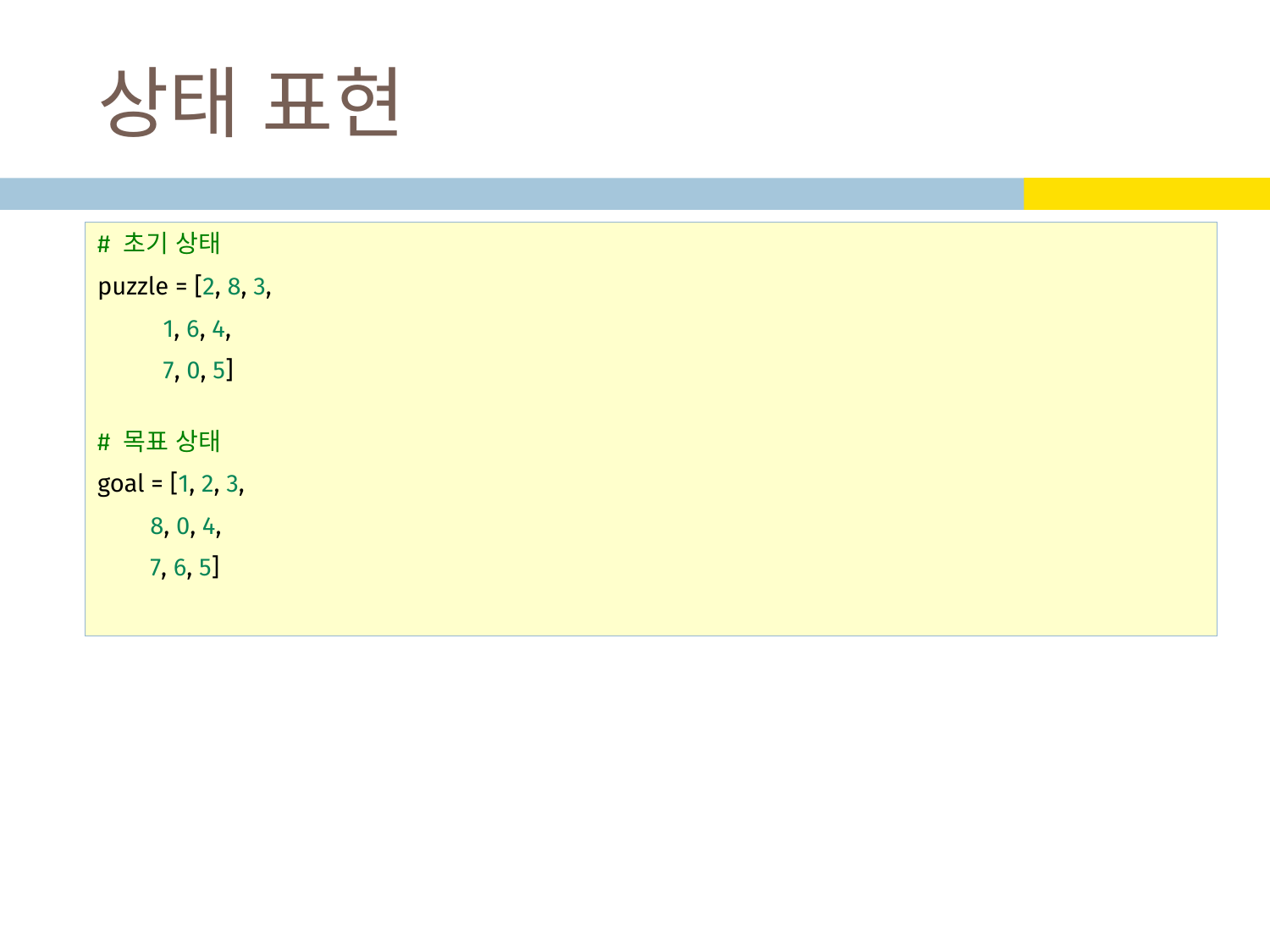

# 상태 표현
# 초기 상태
puzzle = [2, 8, 3,
          1, 6, 4,
          7, 0, 5]
# 목표 상태
goal = [1, 2, 3,
        8, 0, 4,
        7, 6, 5]